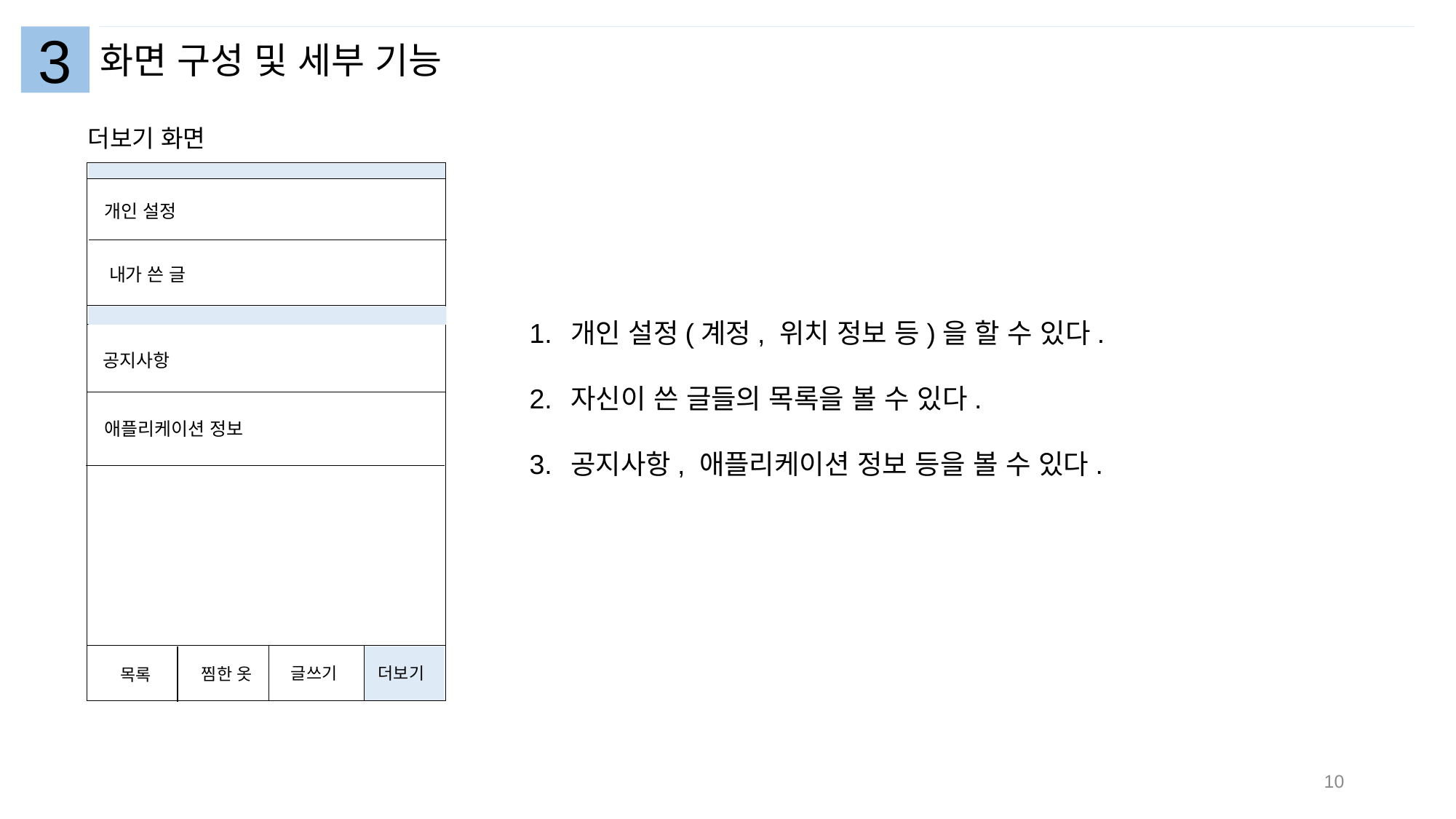

3

화면 구성 및 세부 기능
더보기 화면

개인 설정
내가 쓴 글
개인 설정(계정, 위치 정보 등)을 할 수 있다.
자신이 쓴 글들의 목록을 볼 수 있다.
공지사항, 애플리케이션 정보 등을 볼 수 있다.

공지사항
애플리케이션 정보

더보기
글쓰기
찜한 옷
목록
10